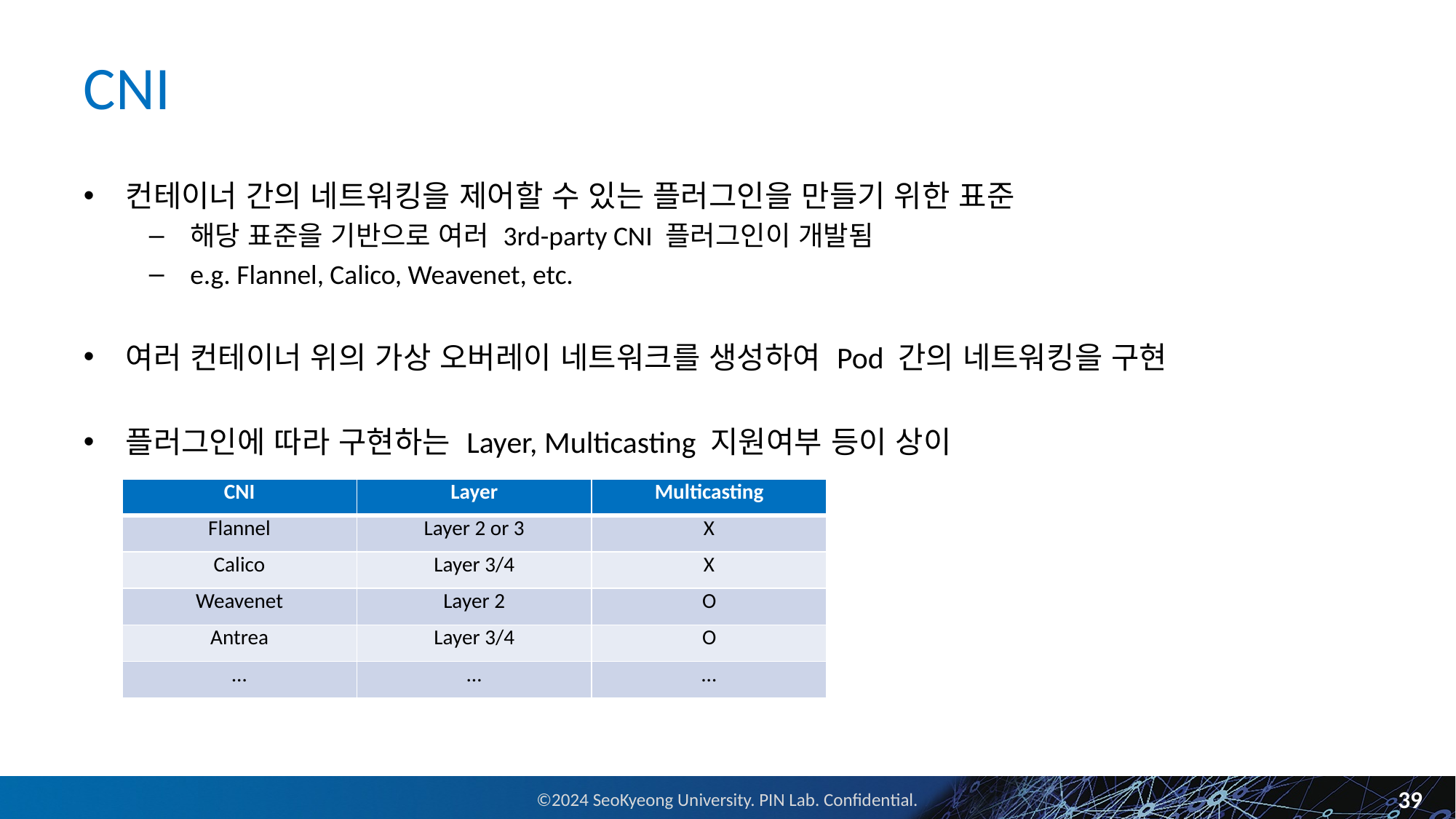

# CNI
컨테이너 간의 네트워킹을 제어할 수 있는 플러그인을 만들기 위한 표준
해당 표준을 기반으로 여러 3rd-party CNI 플러그인이 개발됨
e.g. Flannel, Calico, Weavenet, etc.

여러 컨테이너 위의 가상 오버레이 네트워크를 생성하여 Pod 간의 네트워킹을 구현

플러그인에 따라 구현하는 Layer, Multicasting 지원여부 등이 상이

| CNI | Layer | Multicasting |
| --- | --- | --- |
| Flannel | Layer 2 or 3 | X |
| Calico | Layer 3/4 | X |
| Weavenet | Layer 2 | O |
| Antrea | Layer 3/4 | O |
| … | … | … |
39